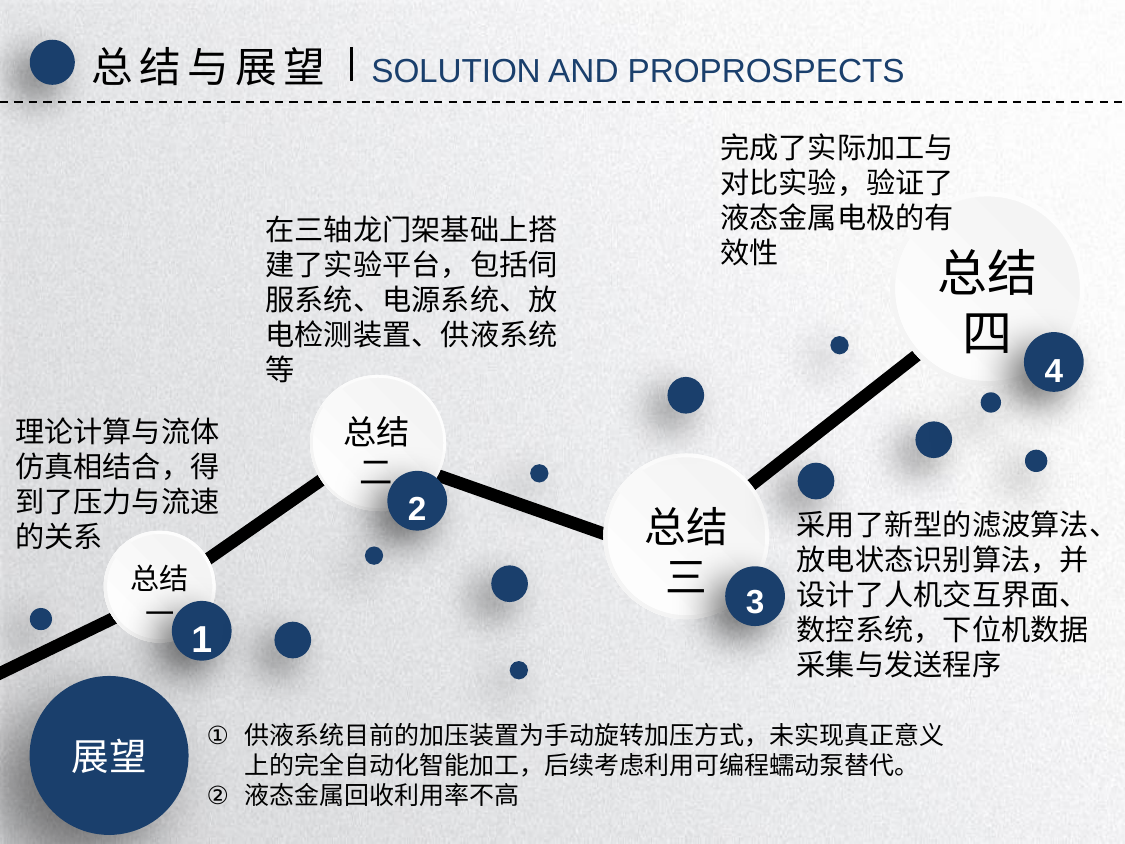

总结与展望

SOLUTION AND PROPROSPECTS
完成了实际加工与对比实验，验证了液态金属电极的有效性

总结
四
在三轴龙门架基础上搭建了实验平台，包括伺服系统、电源系统、放电检测装置、供液系统等

4

总结
二

理论计算与流体仿真相结合，得到了压力与流速的关系

总结
三

2
采用了新型的滤波算法、放电状态识别算法，并设计了人机交互界面、数控系统，下位机数据采集与发送程序

总结
一

3

1

展望
供液系统目前的加压装置为手动旋转加压方式，未实现真正意义上的完全自动化智能加工，后续考虑利用可编程蠕动泵替代。
液态金属回收利用率不高

延时符